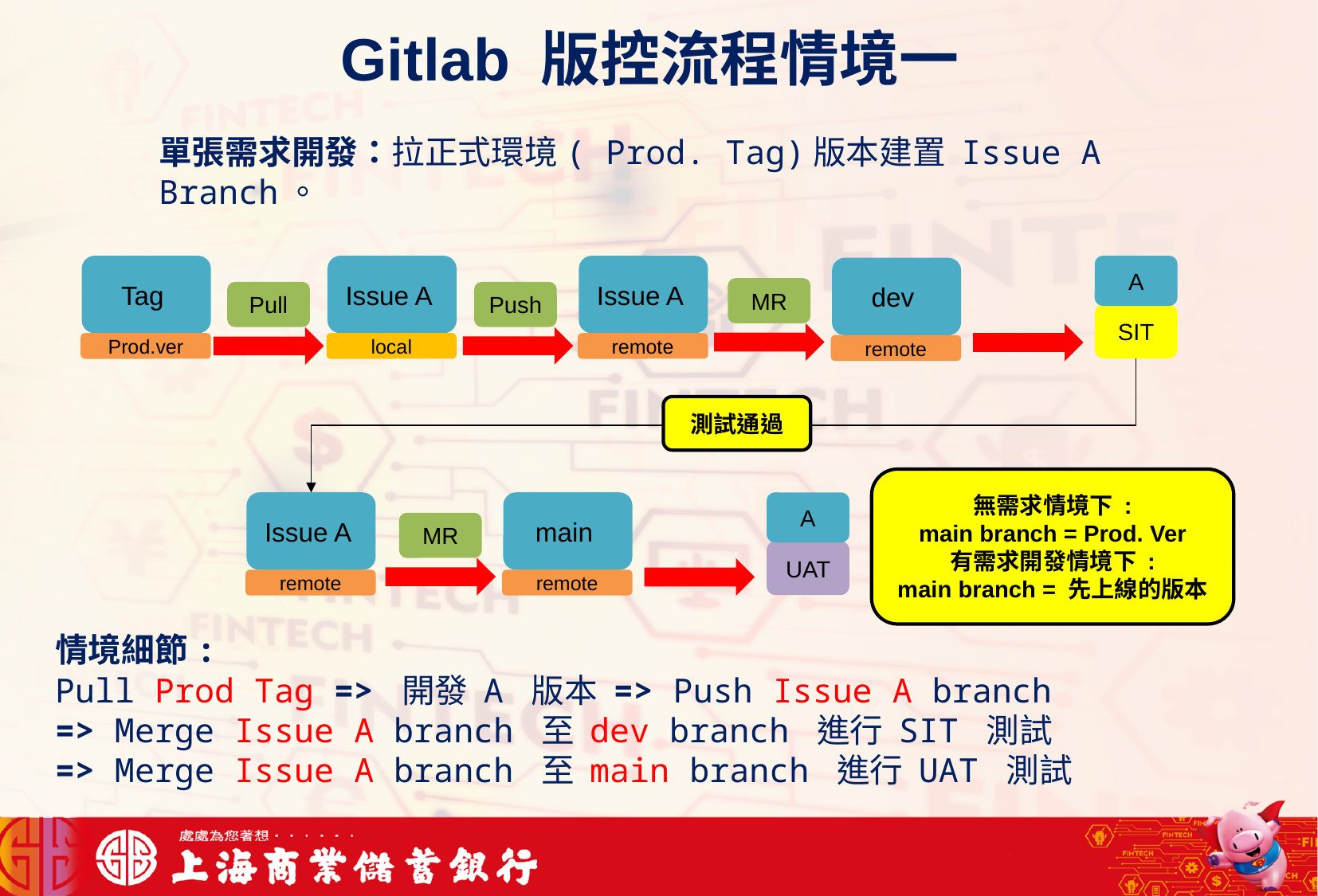

Gitlab 版控流程情境一
單張需求開發：拉正式環境( Prod. Tag)版本建置 Issue A Branch。
Tag
Issue A
Issue A
A
dev
MR
Pull
Push
SIT

Prod.ver
local
remote
remote
測試通過
無需求情境下 :
main branch = Prod. Ver
有需求開發情境下 :
main branch = 先上線的版本
Issue A
main
A
MR
UAT

remote
remote
情境細節:
Pull Prod Tag => 開發 A 版本 => Push Issue A branch
=> Merge Issue A branch 至 dev branch 進行 SIT 測試
=> Merge Issue A branch 至 main branch 進行 UAT 測試